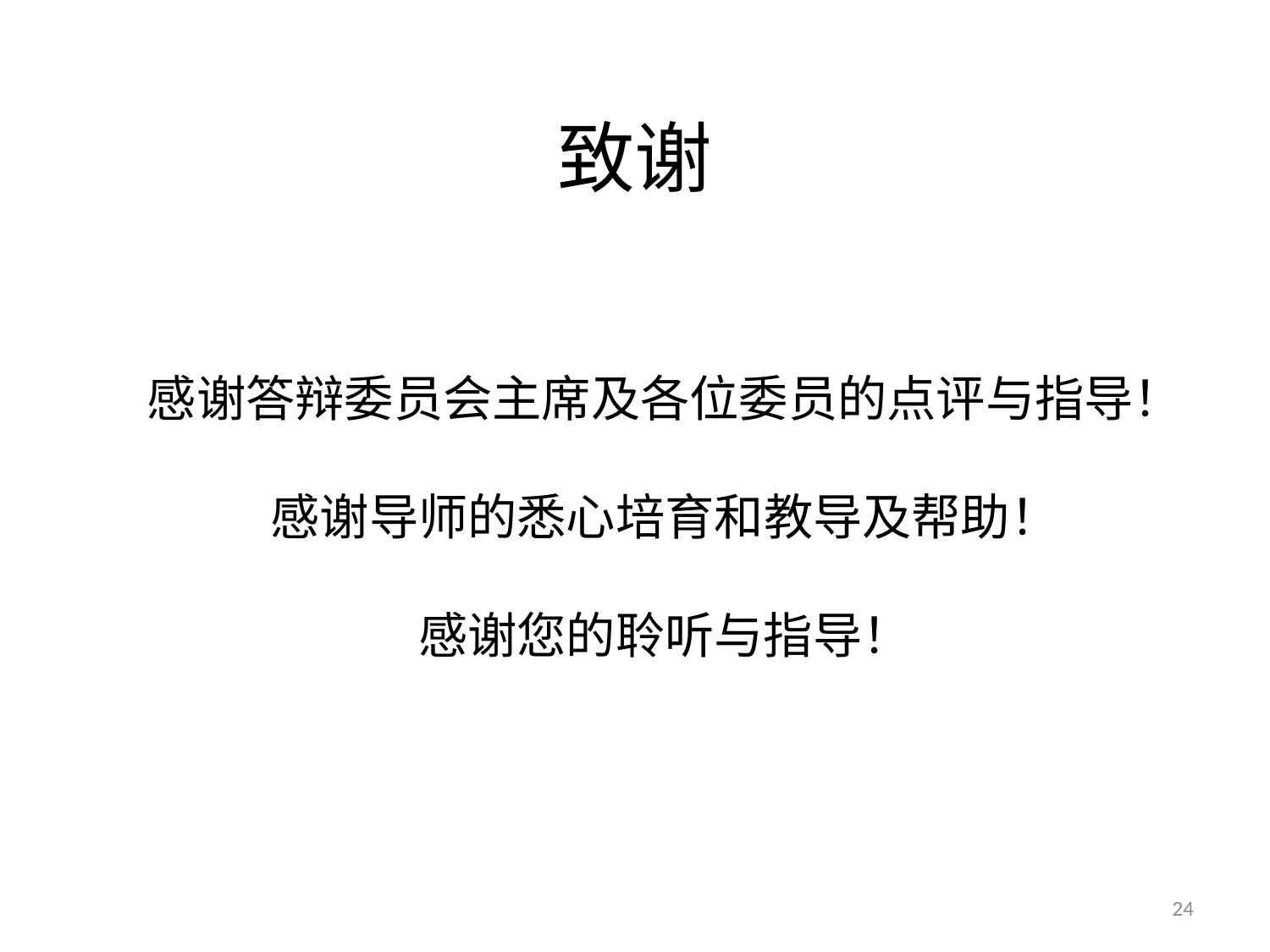

# 致谢
感谢答辩委员会主席及各位委员的点评与指导！
感谢导师的悉心培育和教导及帮助！
感谢您的聆听与指导！
24